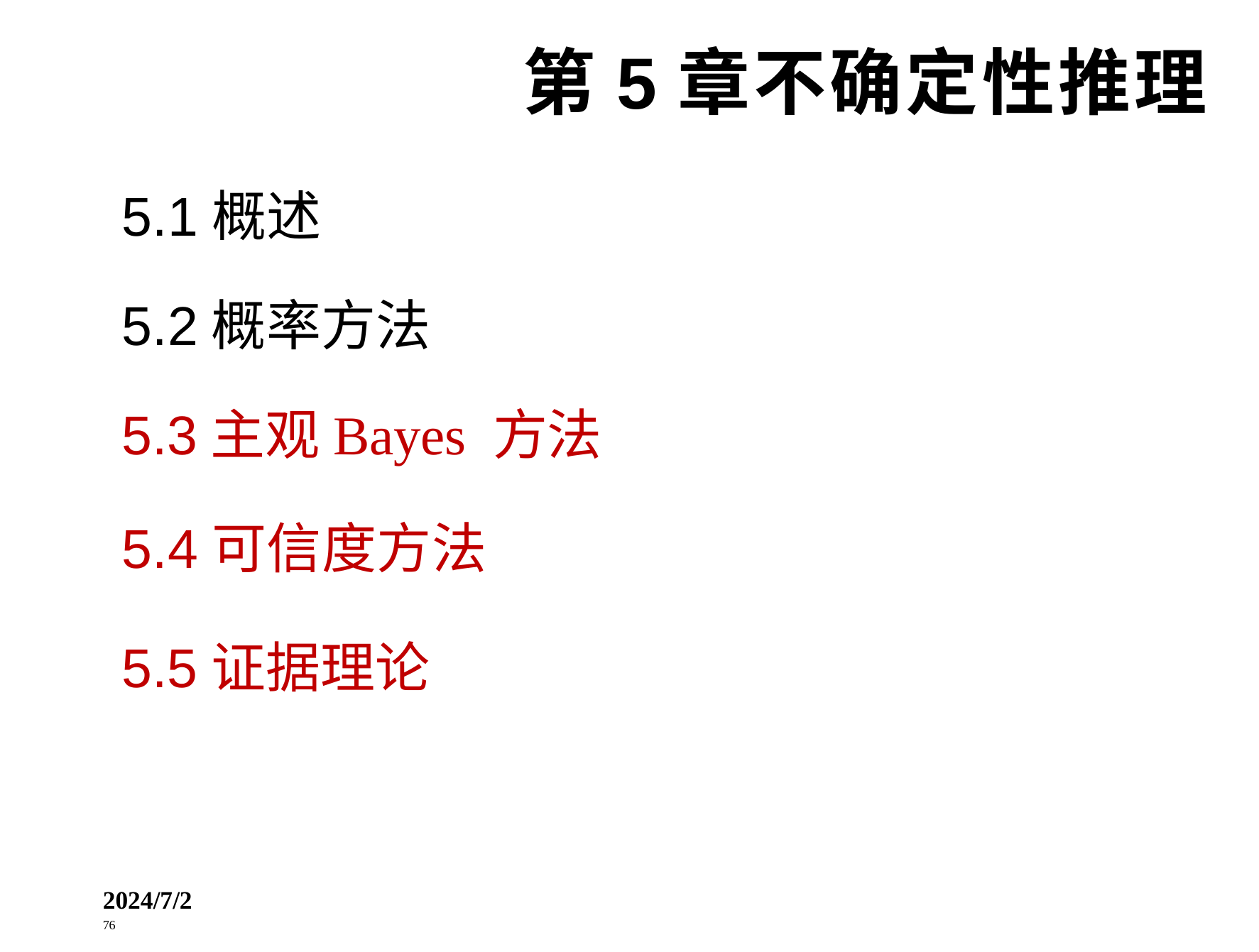

第5章不确定性推理

5.1概述

5.2概率方法

5.3主观Bayes 方法
5.4可信度方法

5.5证据理论

2024/7/2                                                                                                                                                      76